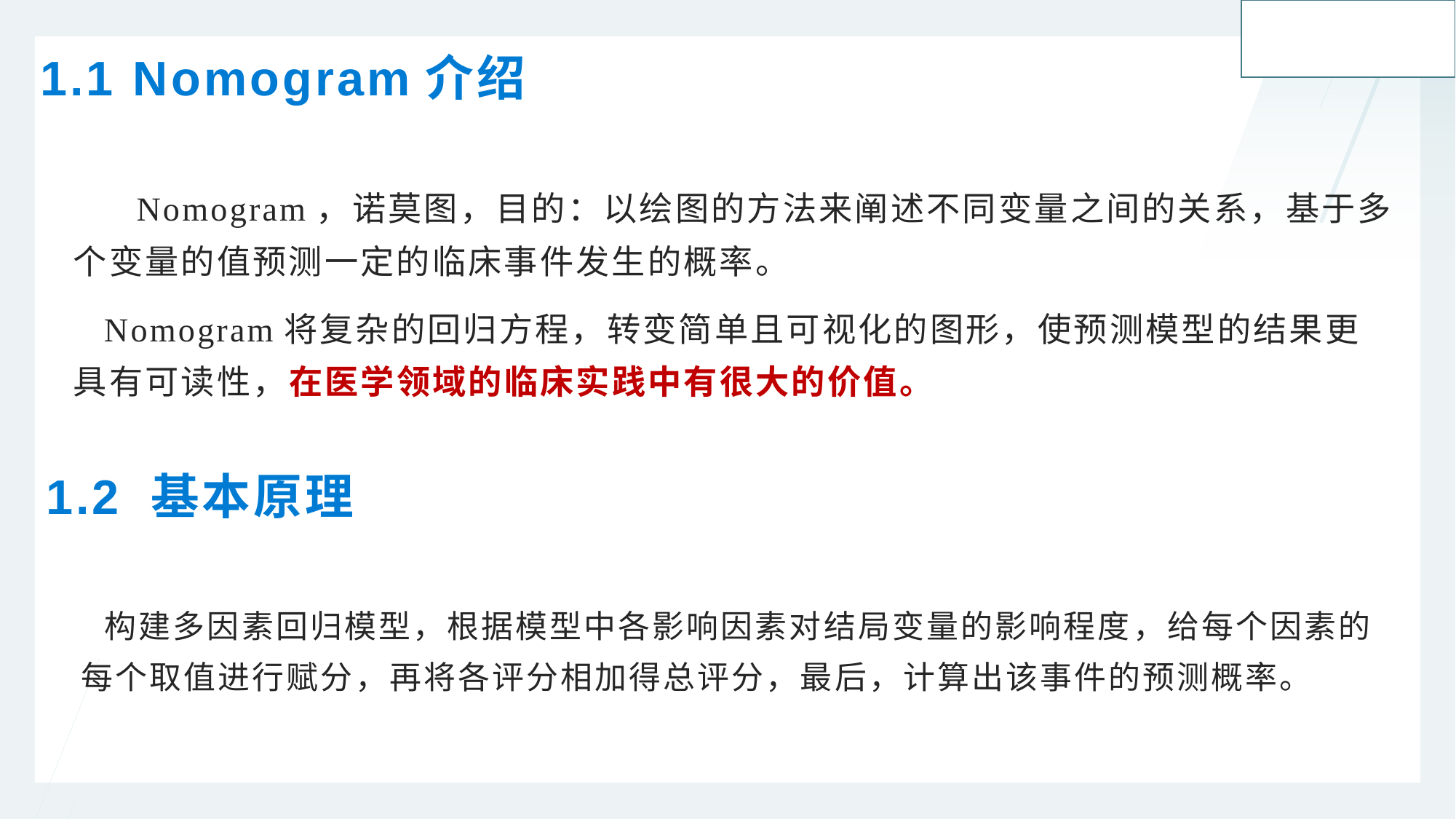

# 1.1 Nomogram介绍
        Nomogram，诺莫图，目的：以绘图的方法来阐述不同变量之间的关系，基于多个变量的值预测一定的临床事件发生的概率。
     Nomogram将复杂的回归方程，转变简单且可视化的图形，使预测模型的结果更具有可读性，在医学领域的临床实践中有很大的价值。
1.2 基本原理
    构建多因素回归模型，根据模型中各影响因素对结局变量的影响程度，给每个因素的每个取值进行赋分，再将各评分相加得总评分，最后，计算出该事件的预测概率。